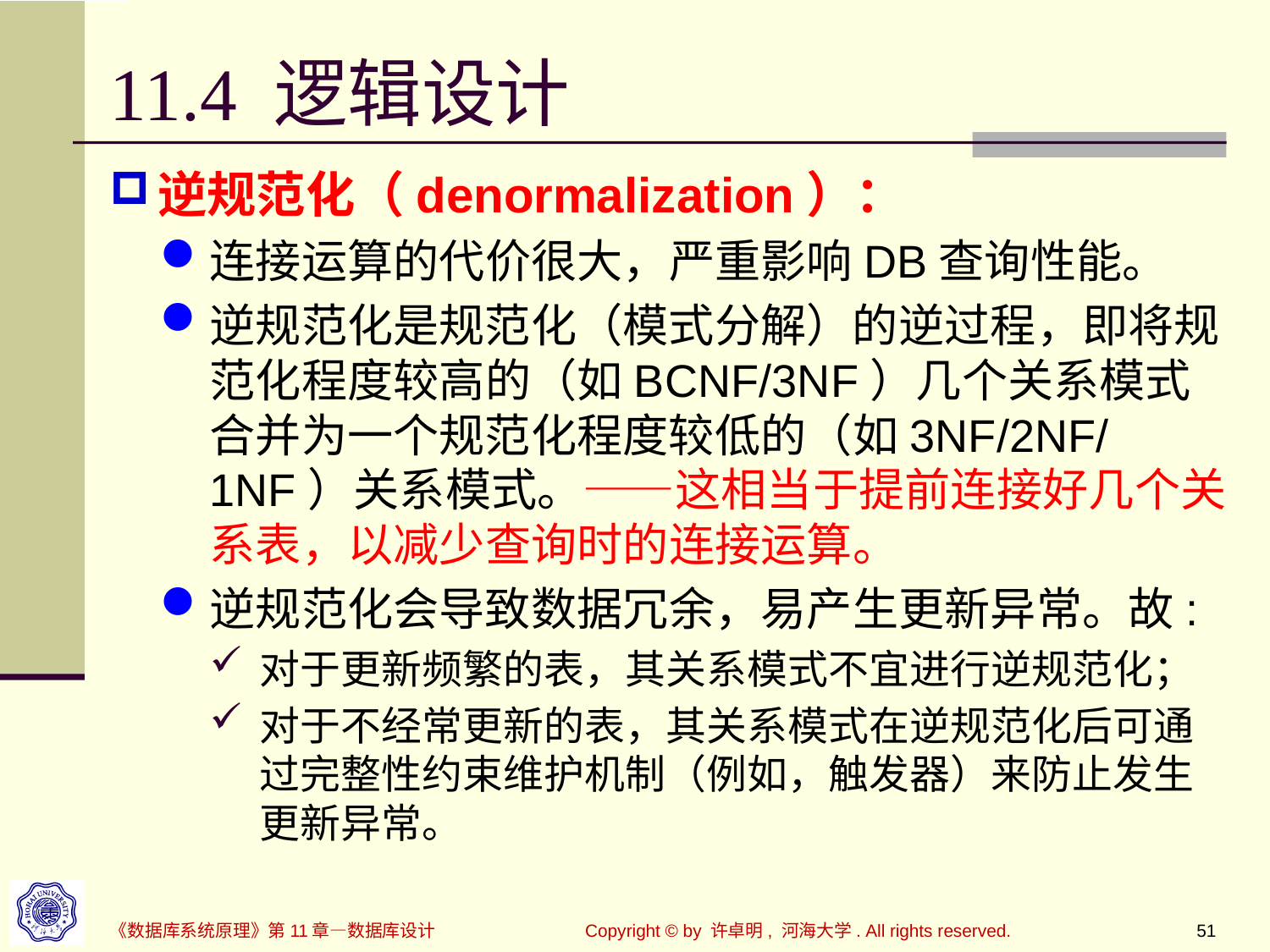

# 11.4 逻辑设计
逆规范化（denormalization）：
连接运算的代价很大，严重影响DB查询性能。
逆规范化是规范化（模式分解）的逆过程，即将规范化程度较高的（如BCNF/3NF）几个关系模式合并为一个规范化程度较低的（如3NF/2NF/1NF）关系模式。——这相当于提前连接好几个关系表，以减少查询时的连接运算。
逆规范化会导致数据冗余，易产生更新异常。故:
对于更新频繁的表，其关系模式不宜进行逆规范化；
对于不经常更新的表，其关系模式在逆规范化后可通过完整性约束维护机制（例如，触发器）来防止发生更新异常。
Copyright © by 许卓明, 河海大学. All rights reserved.
51
《数据库系统原理》第11章—数据库设计